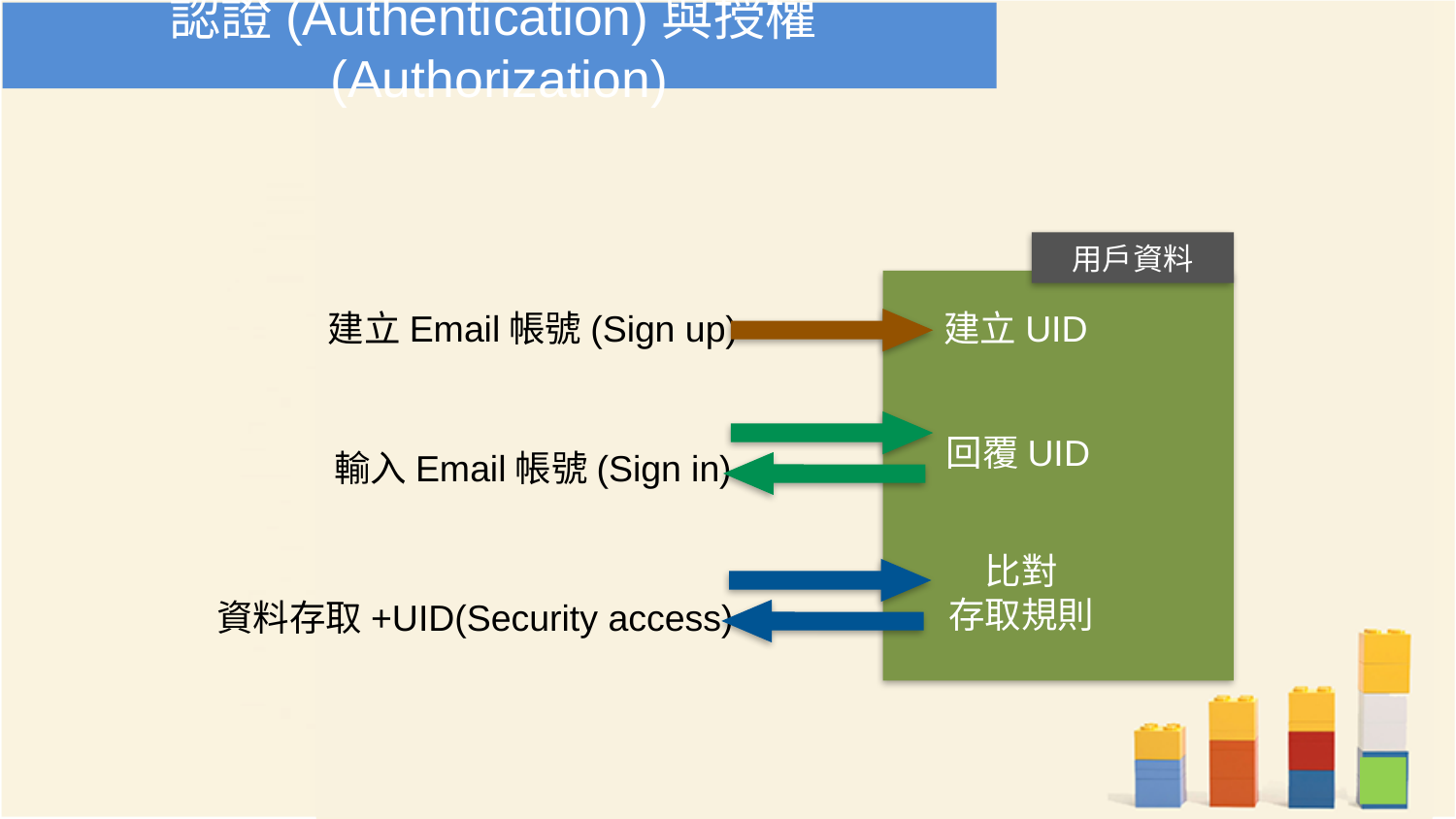

# 認證(Authentication)與授權(Authorization)
用戶資料

回覆UID

比對
存取規則

建立Email帳號(Sign up)
建立UID
輸入Email帳號(Sign in)
資料存取+UID(Security access)
76